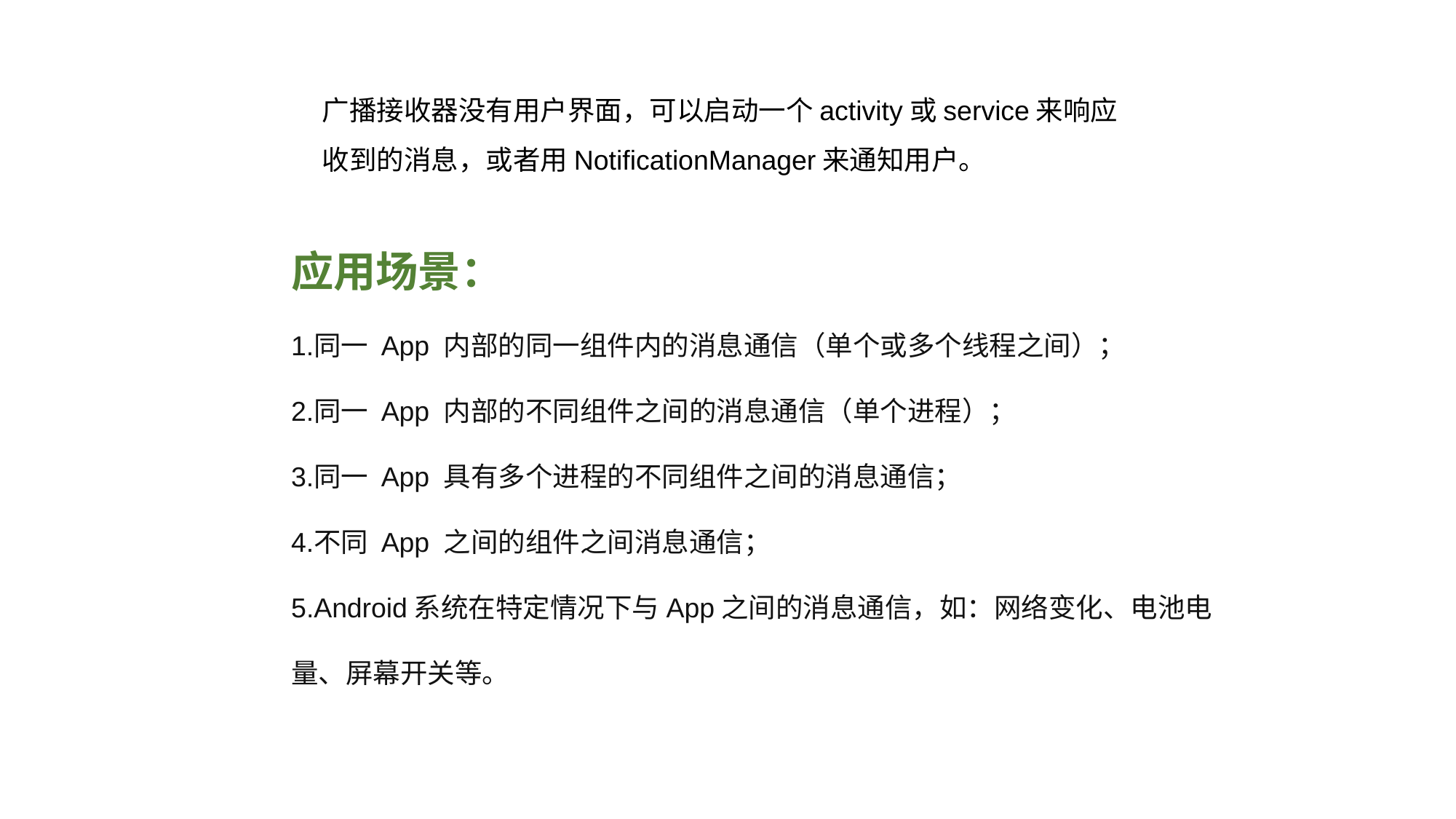

广播接收器没有用户界面，可以启动一个activity或service来响应收到的消息，或者用NotificationManager来通知用户。
应用场景：
同一 App 内部的同一组件内的消息通信（单个或多个线程之间）；
同一 App 内部的不同组件之间的消息通信（单个进程）；
同一 App 具有多个进程的不同组件之间的消息通信；
不同 App 之间的组件之间消息通信；
Android系统在特定情况下与App之间的消息通信，如：网络变化、电池电量、屏幕开关等。